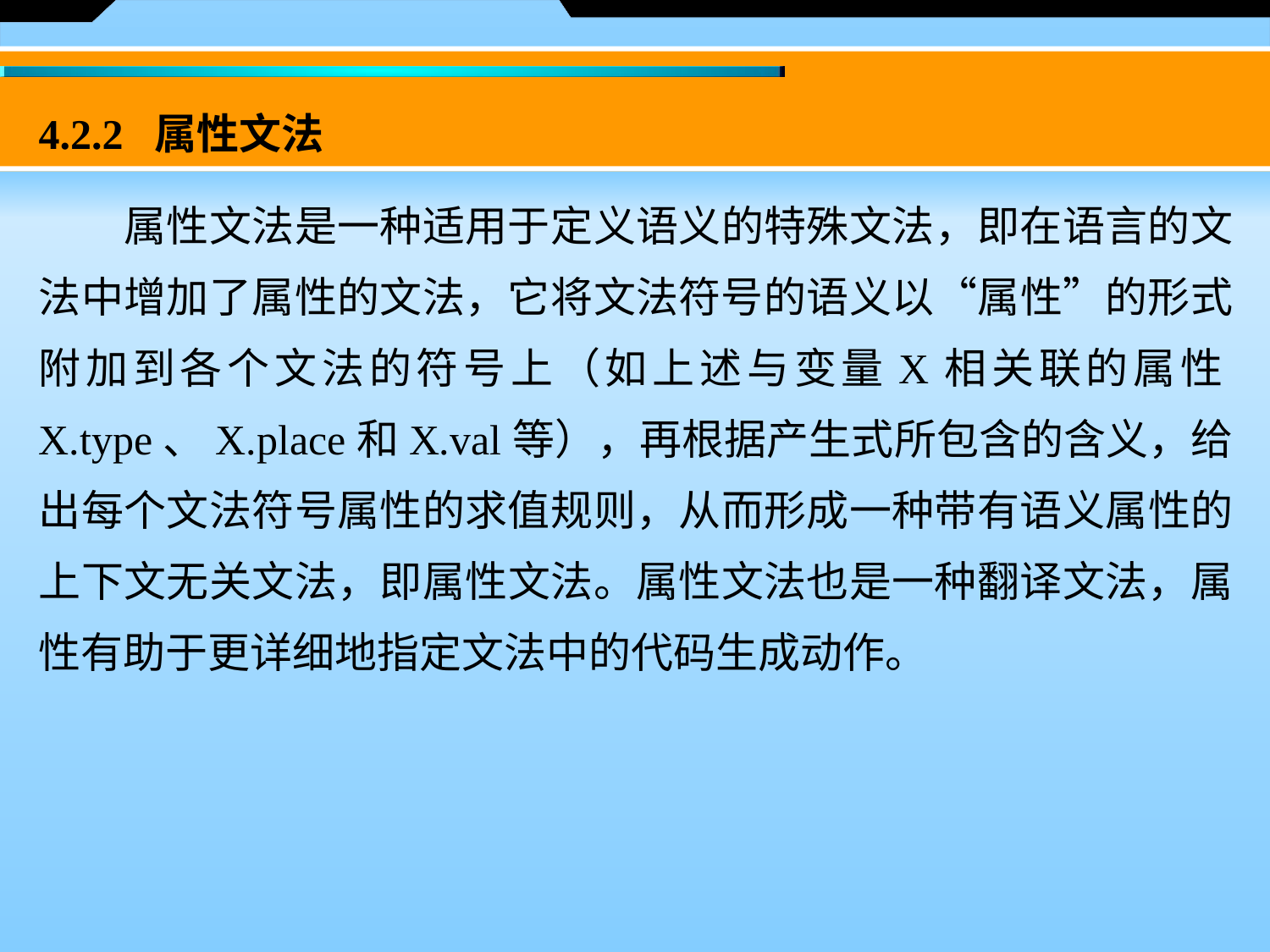

4.2.2  属性文法
　　属性文法是一种适用于定义语义的特殊文法，即在语言的文法中增加了属性的文法，它将文法符号的语义以“属性”的形式附加到各个文法的符号上（如上述与变量X相关联的属性X.type、X.place和X.val等），再根据产生式所包含的含义，给出每个文法符号属性的求值规则，从而形成一种带有语义属性的上下文无关文法，即属性文法。属性文法也是一种翻译文法，属性有助于更详细地指定文法中的代码生成动作。